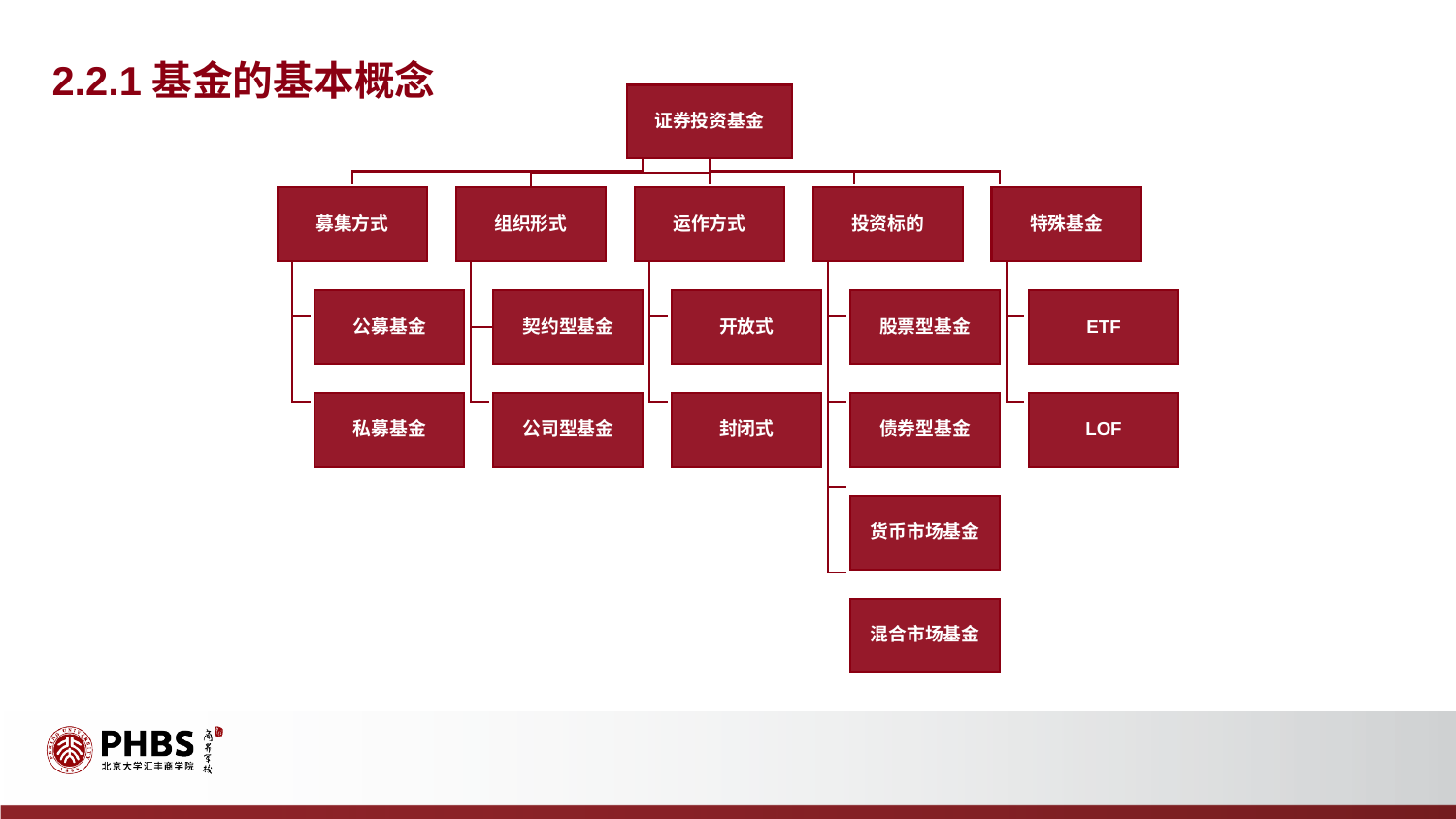

2.2.1基金的基本概念
证券投资基金
募集方式
公募基金
私募基金
组织形式
契约型基金
公司型基金
运作方式
开放式
封闭式
投资标的
股票型基金
债券型基金
货币市场基金
混合市场基金
特殊基金
ETF
LOF